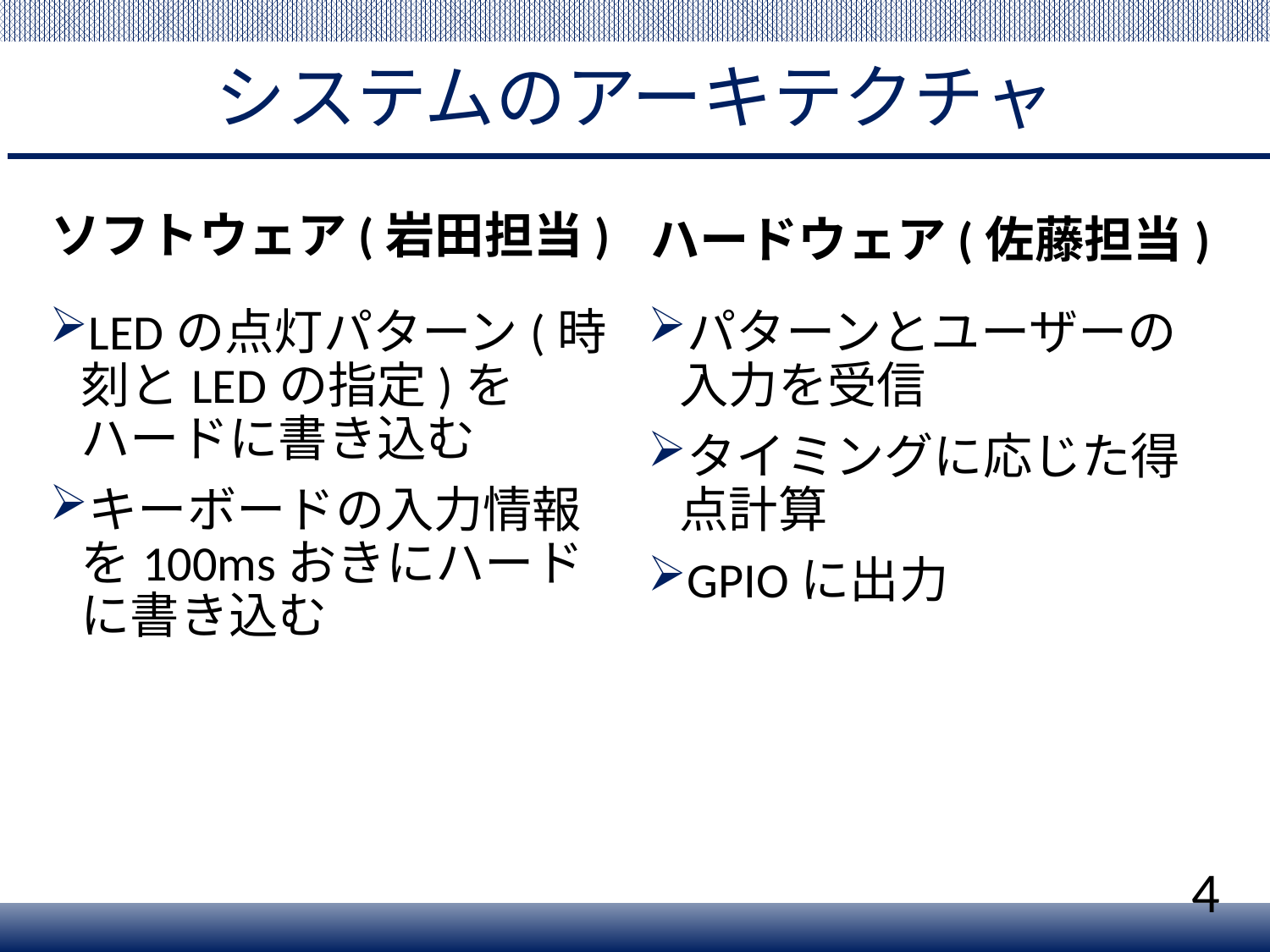

# システムのアーキテクチャ
ソフトウェア(岩田担当)
ハードウェア(佐藤担当)
パターンとユーザーの入力を受信
タイミングに応じた得点計算
GPIOに出力
LEDの点灯パターン(時刻とLEDの指定)をハードに書き込む
キーボードの入力情報を100msおきにハードに書き込む
4